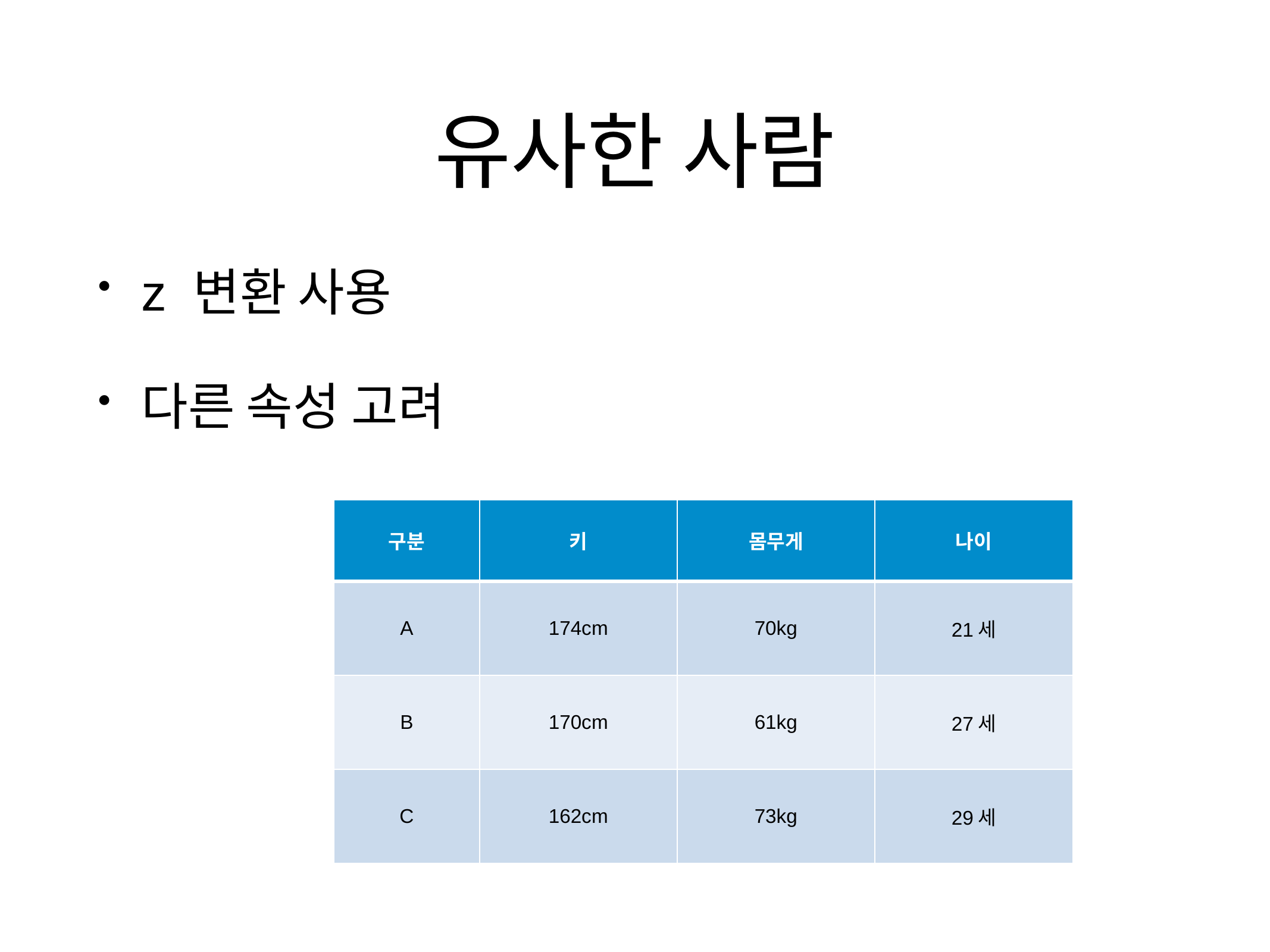

# 유사한 사람
z 변환 사용
다른 속성 고려
| 구분 | 키 | 몸무게 | 나이 |
| --- | --- | --- | --- |
| A | 174cm | 70kg | 21세 |
| B | 170cm | 61kg | 27세 |
| C | 162cm | 73kg | 29세 |
152